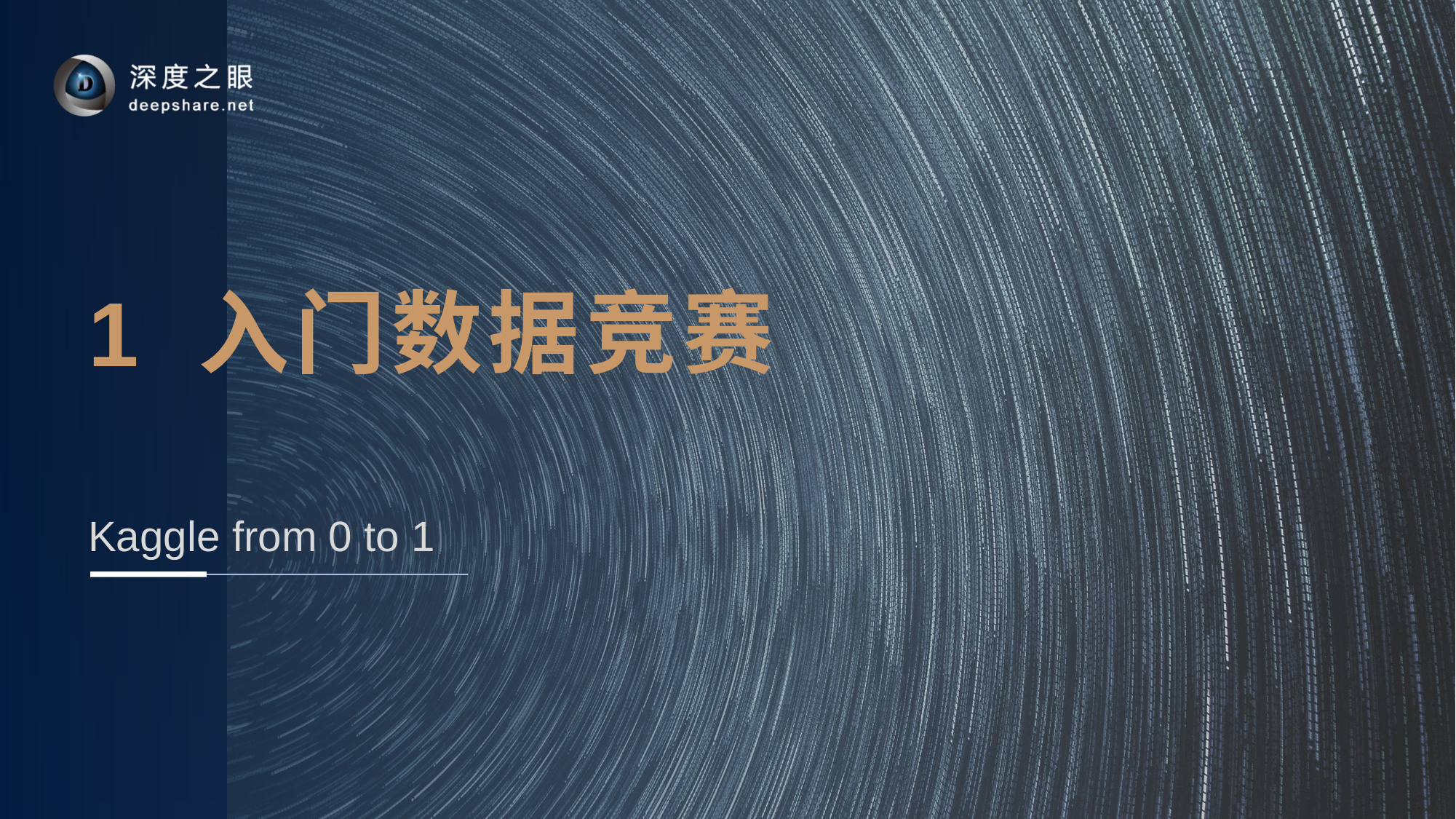

# 1 入门数据竞赛
Kaggle from 0 to 1